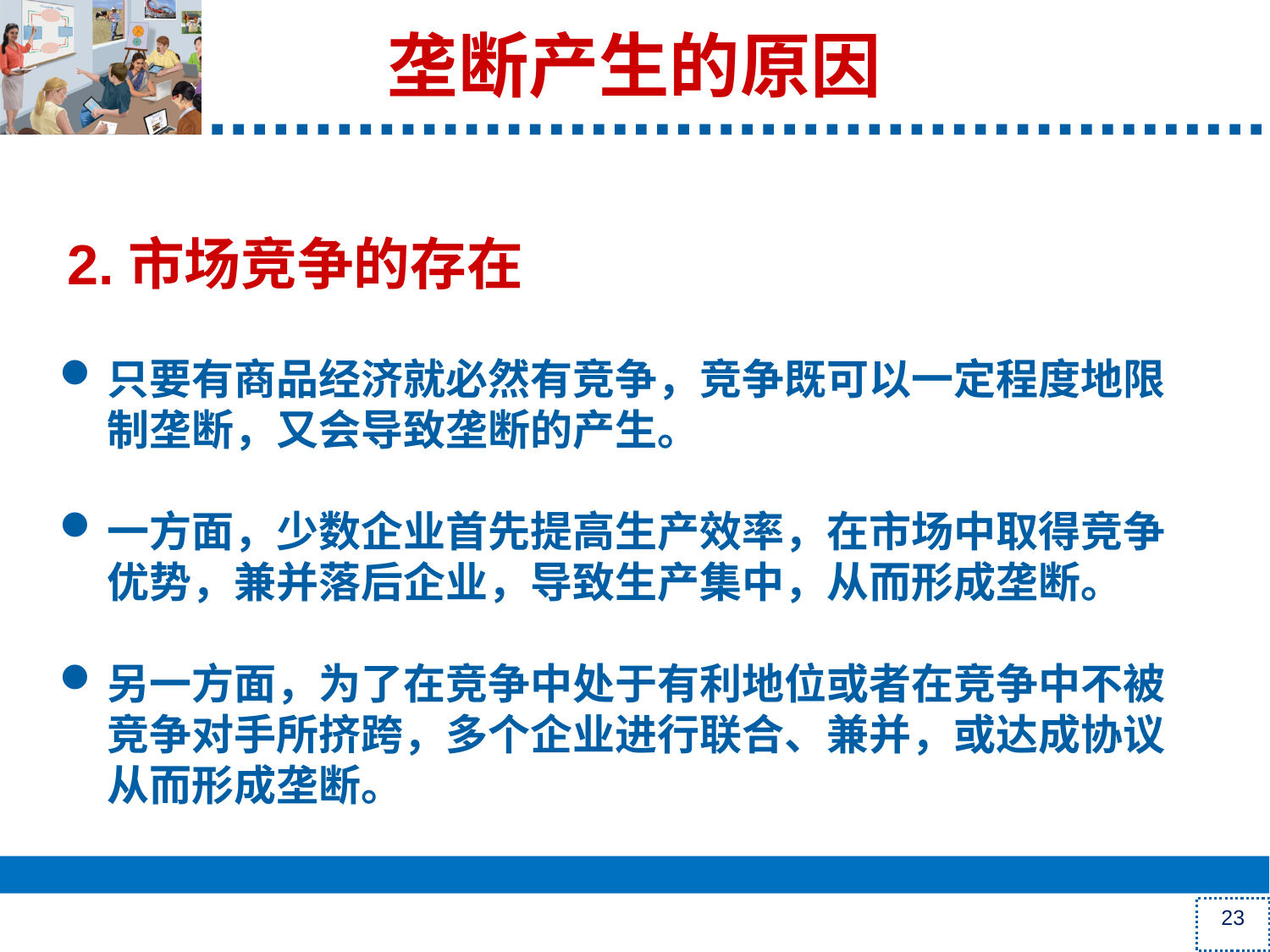

垄断产生的原因

# 2.市场竞争的存在
只要有商品经济就必然有竞争，竞争既可以一定程度地限制垄断，又会导致垄断的产生。

一方面，少数企业首先提高生产效率，在市场中取得竞争优势，兼并落后企业，导致生产集中，从而形成垄断。

另一方面，为了在竞争中处于有利地位或者在竞争中不被竞争对手所挤跨，多个企业进行联合、兼并，或达成协议从而形成垄断。

23